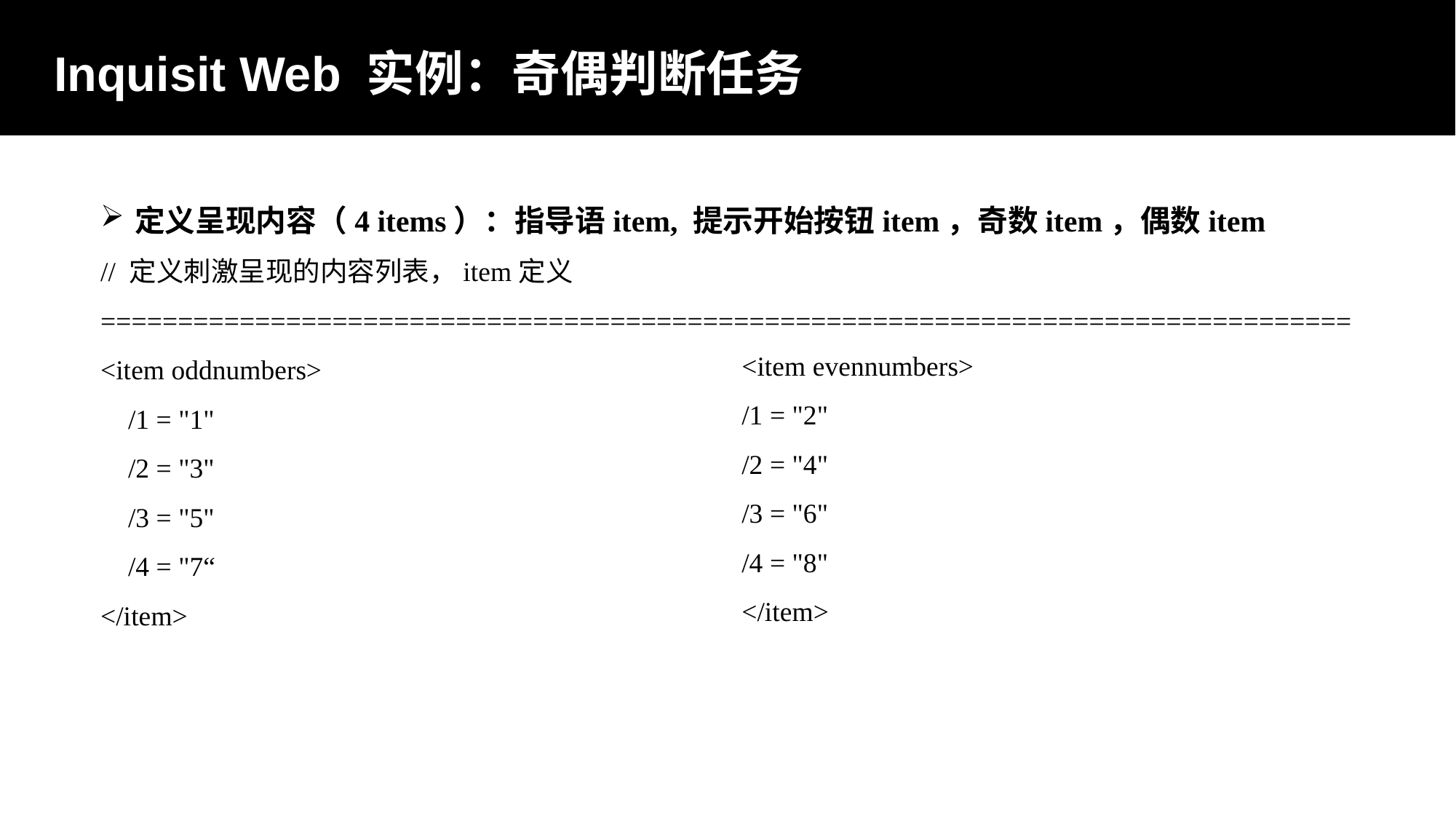

Inquisit Web 实例：奇偶判断任务
定义呈现内容（4 items）：指导语item, 提示开始按钮item，奇数item，偶数item
// 定义刺激呈现的内容列表，item定义
=================================================================================
<item oddnumbers>
    /1 = "1"
    /2 = "3"
    /3 = "5"
    /4 = "7“
</item>
<item evennumbers>
/1 = "2"
/2 = "4"
/3 = "6"
/4 = "8"
</item>